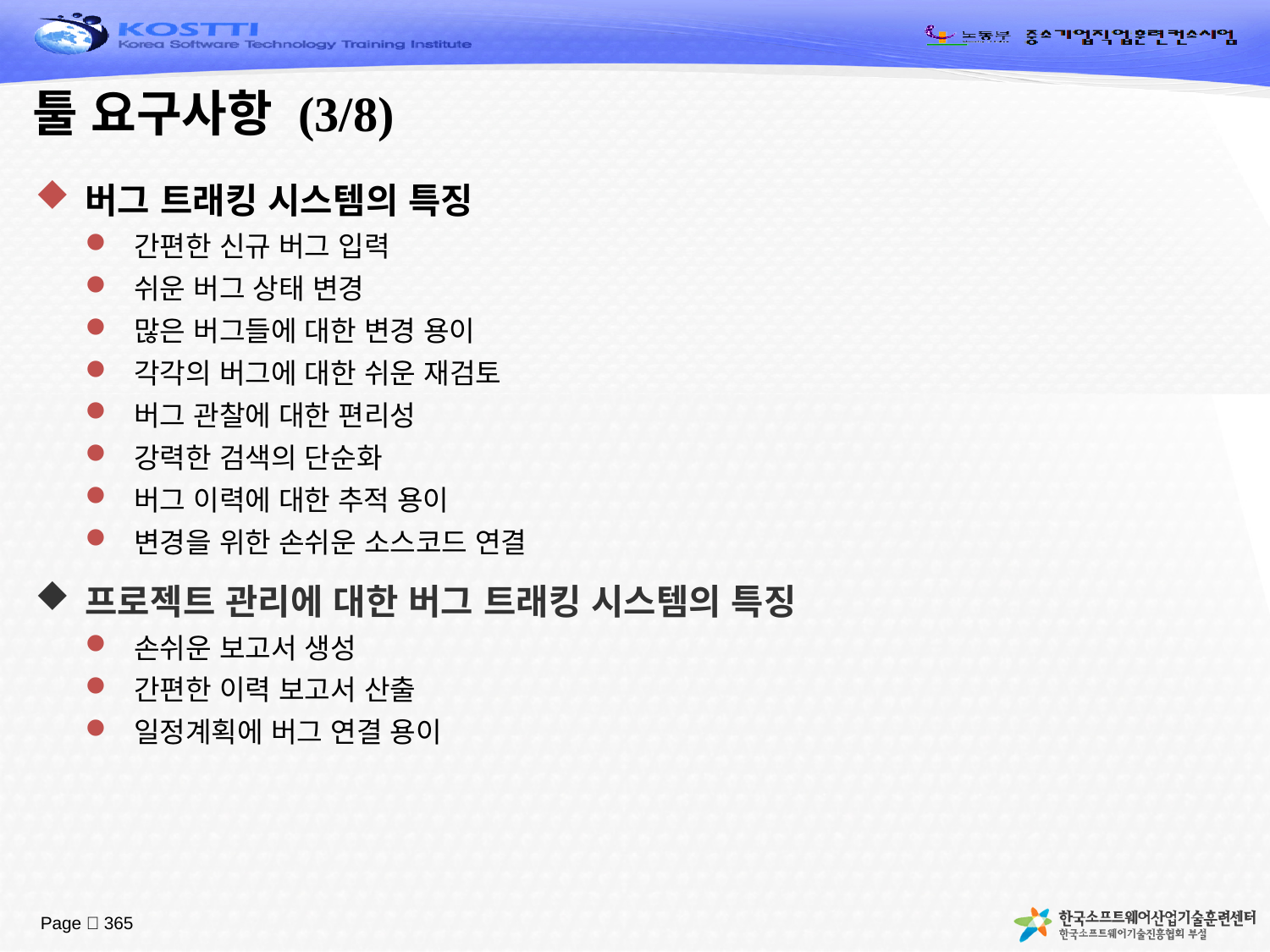

# 툴 요구사항 (3/8)
버그 트래킹 시스템의 특징
간편한 신규 버그 입력
쉬운 버그 상태 변경
많은 버그들에 대한 변경 용이
각각의 버그에 대한 쉬운 재검토
버그 관찰에 대한 편리성
강력한 검색의 단순화
버그 이력에 대한 추적 용이
변경을 위한 손쉬운 소스코드 연결
프로젝트 관리에 대한 버그 트래킹 시스템의 특징
손쉬운 보고서 생성
간편한 이력 보고서 산출
일정계획에 버그 연결 용이